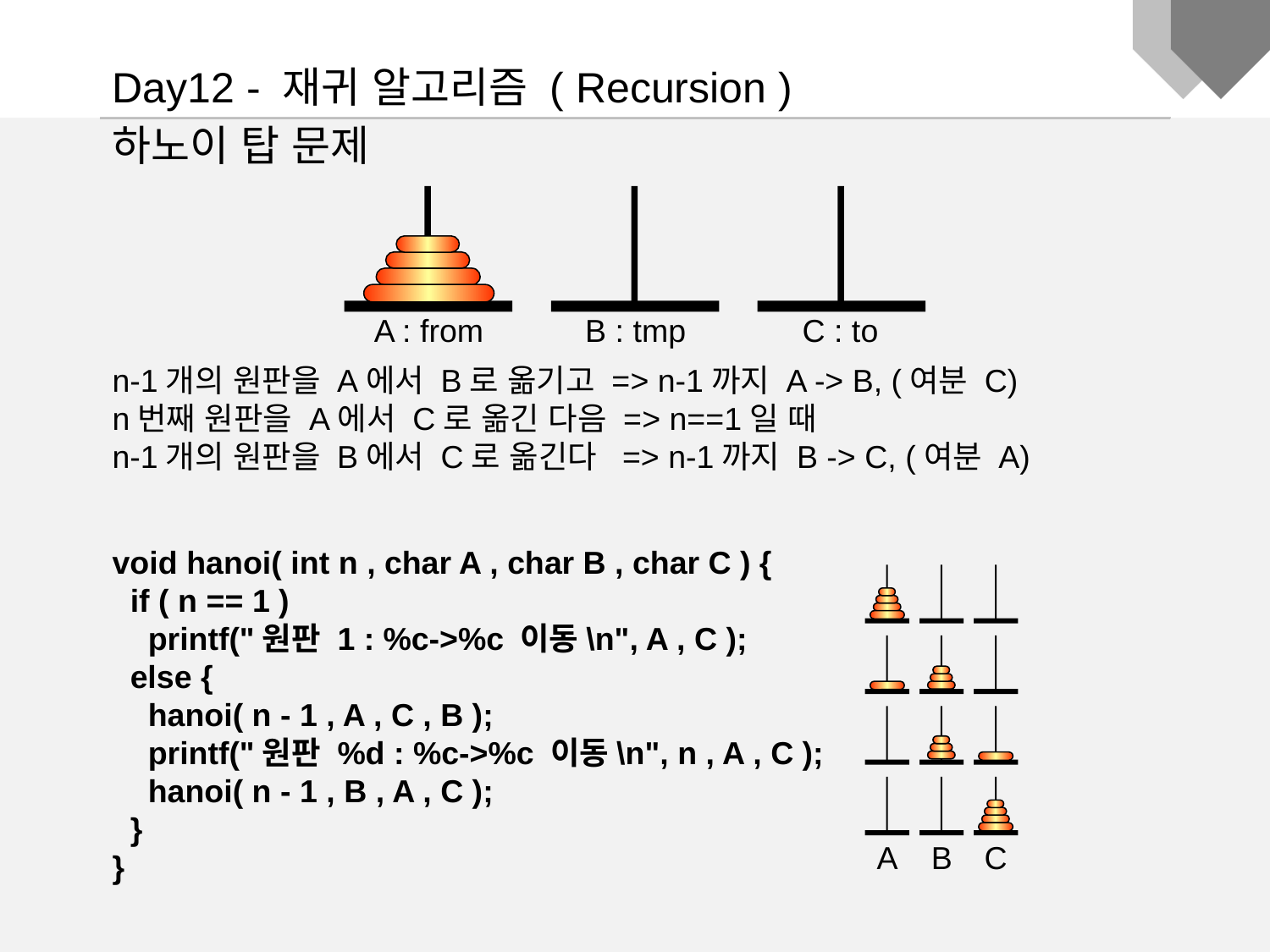

Day12 - 재귀 알고리즘 ( Recursion )
하노이 탑 문제

n-1개의 원판을 A에서 B로 옮기고 => n-1까지 A -> B, (여분 C)
n번째 원판을 A에서 C로 옮긴 다음 => n==1일 때
n-1개의 원판을 B에서 C로 옮긴다  => n-1까지 B -> C, (여분 A)

A : from
B : tmp
C : to
void hanoi( int n , char A , char B , char C ) {
  if ( n == 1 )
    printf("원판 1 : %c->%c 이동\n", A , C );
  else {
    hanoi( n - 1 , A , C , B );
    printf("원판 %d : %c->%c 이동\n", n , A , C );
    hanoi( n - 1 , B , A , C );
  }
}

A
B
C